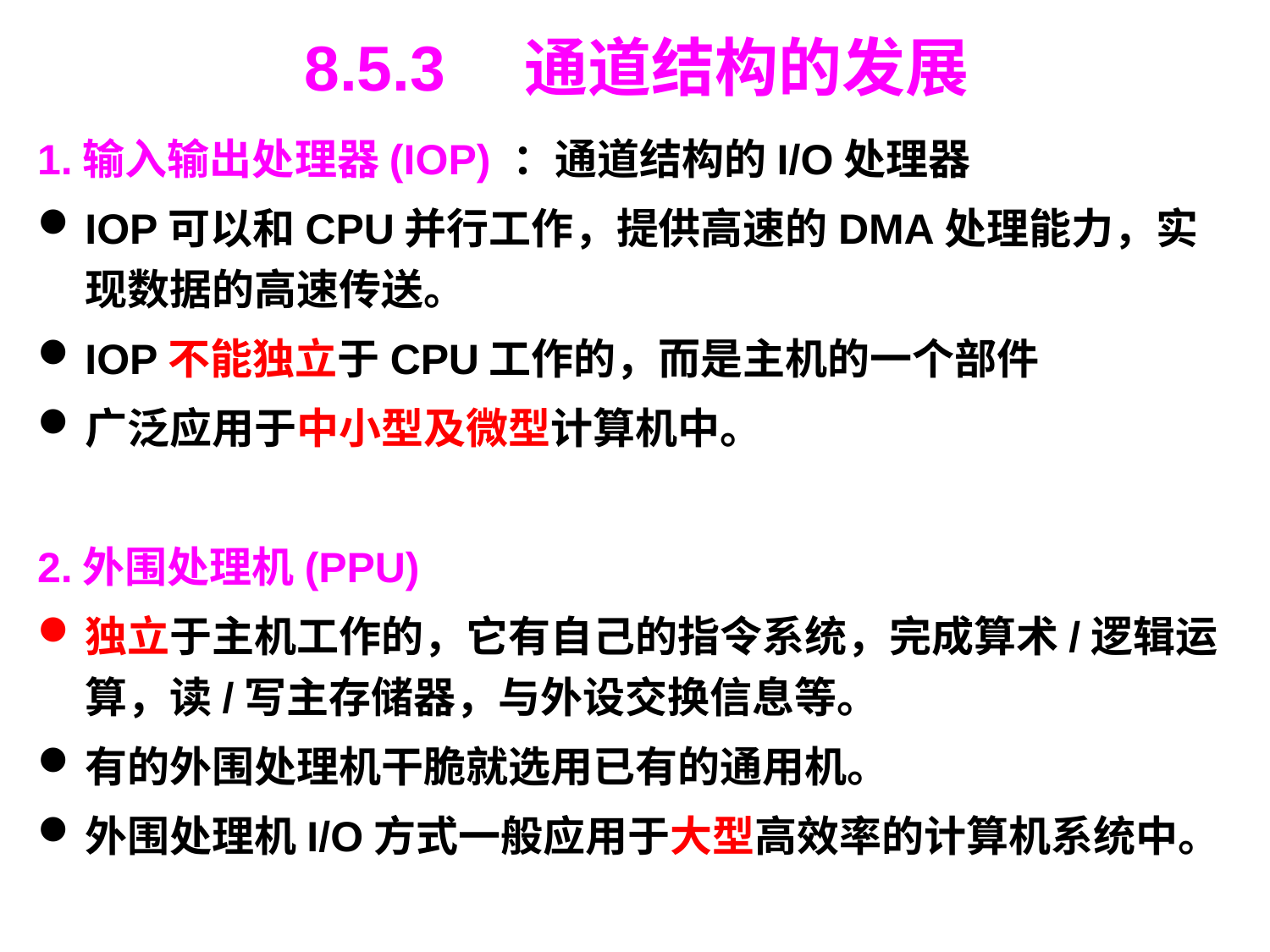

# 8.5.3　通道结构的发展
1.输入输出处理器(IOP) ：通道结构的I/O处理器
IOP可以和CPU并行工作，提供高速的DMA处理能力，实现数据的高速传送。
IOP不能独立于CPU工作的，而是主机的一个部件
广泛应用于中小型及微型计算机中。

2.外围处理机(PPU)
独立于主机工作的，它有自己的指令系统，完成算术/逻辑运算，读/写主存储器，与外设交换信息等。
有的外围处理机干脆就选用已有的通用机。
外围处理机I/O方式一般应用于大型高效率的计算机系统中。